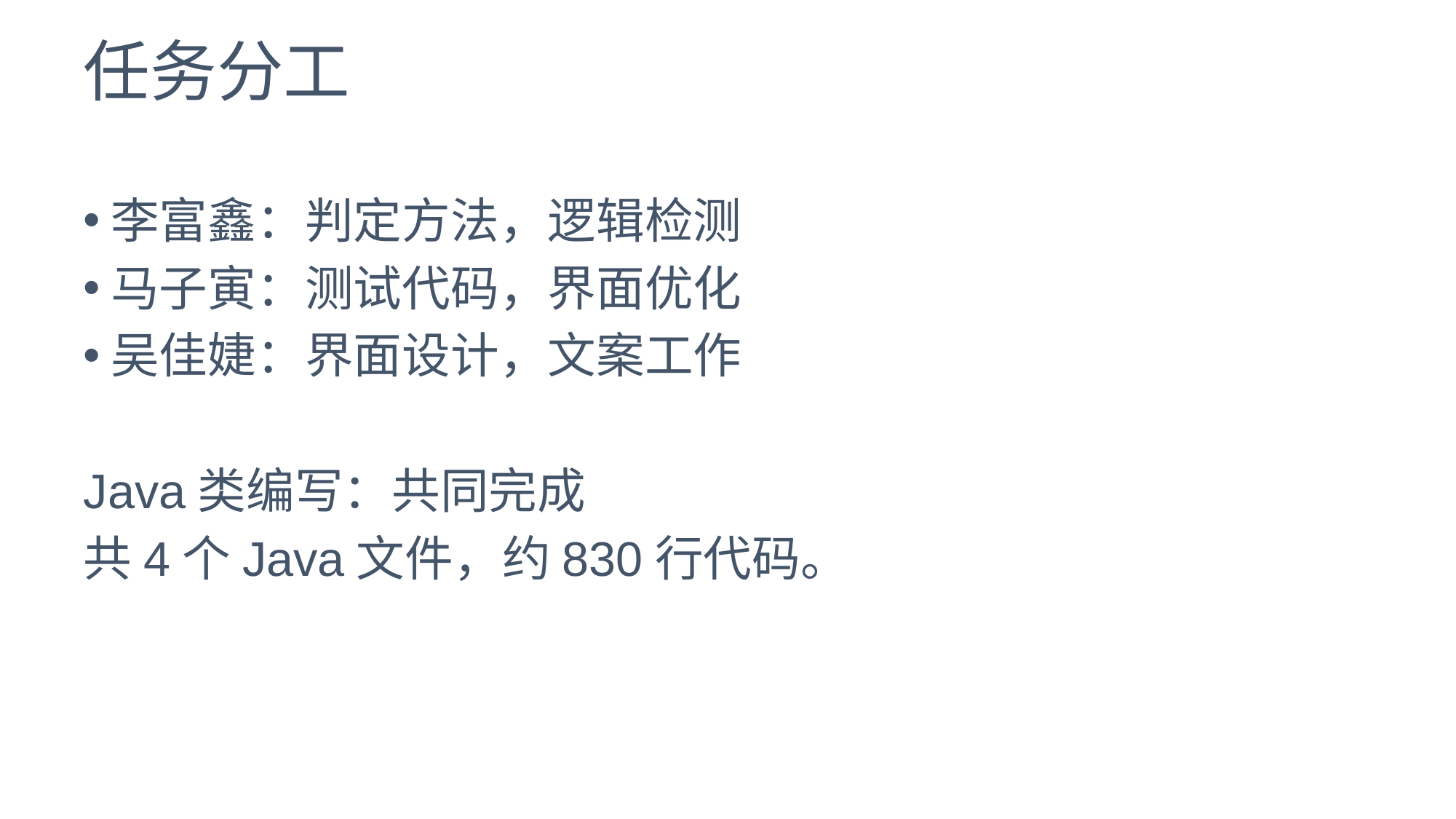

# 任务分工
李富鑫：判定方法，逻辑检测
马子寅：测试代码，界面优化
吴佳婕：界面设计，文案工作

Java类编写：共同完成
共4个Java文件，约830行代码。